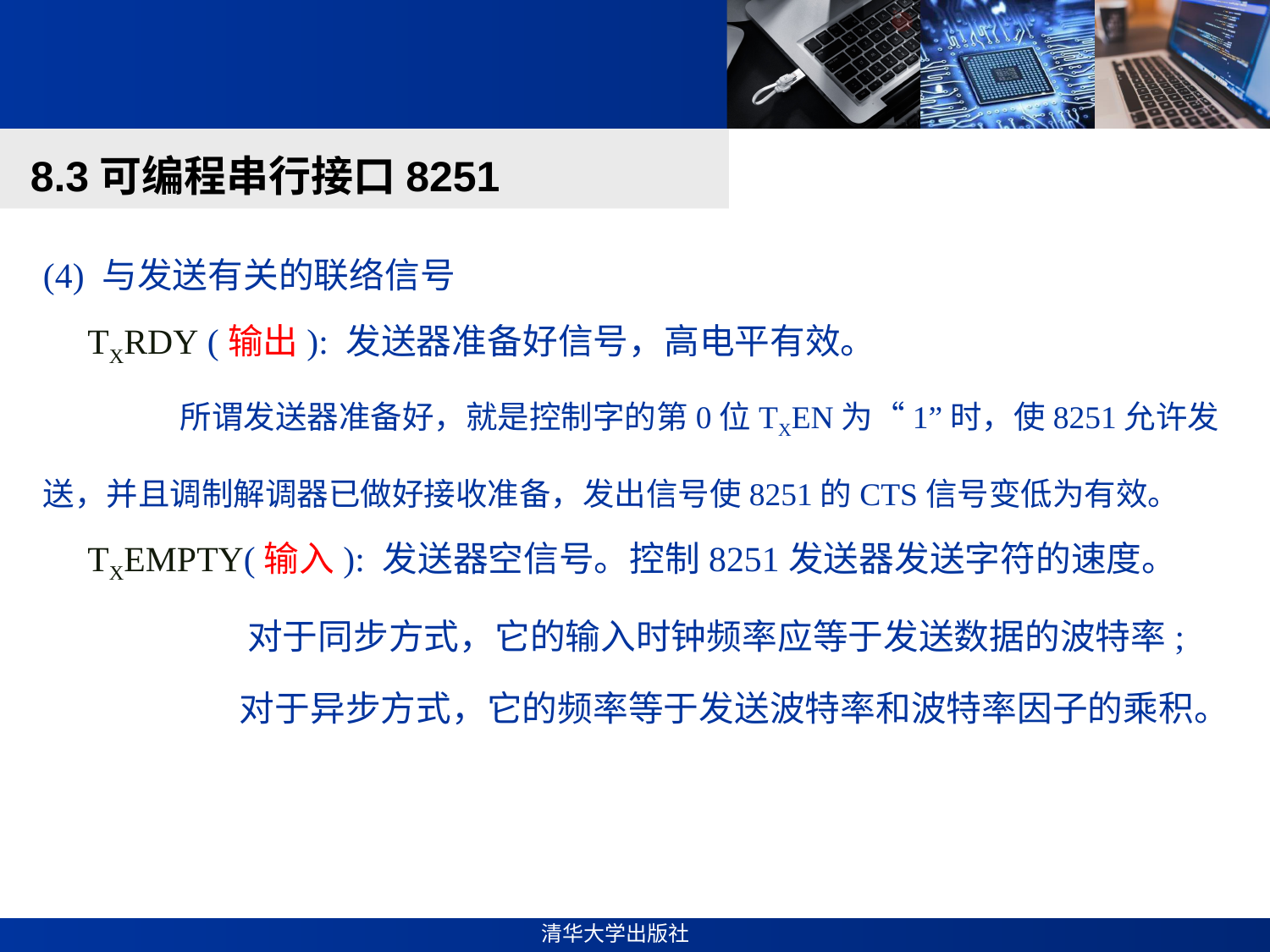

#
8.3可编程串行接口8251
(4) 与发送有关的联络信号
     TXRDY (输出): 发送器准备好信号，高电平有效。
                  所谓发送器准备好，就是控制字的第0位TXEN为“1”时，使8251允许发送，并且调制解调器已做好接收准备，发出信号使8251的CTS信号变低为有效。
     TXEMPTY(输入): 发送器空信号。控制8251发送器发送字符的速度。
                         对于同步方式，它的输入时钟频率应等于发送数据的波特率;
                        对于异步方式，它的频率等于发送波特率和波特率因子的乘积。